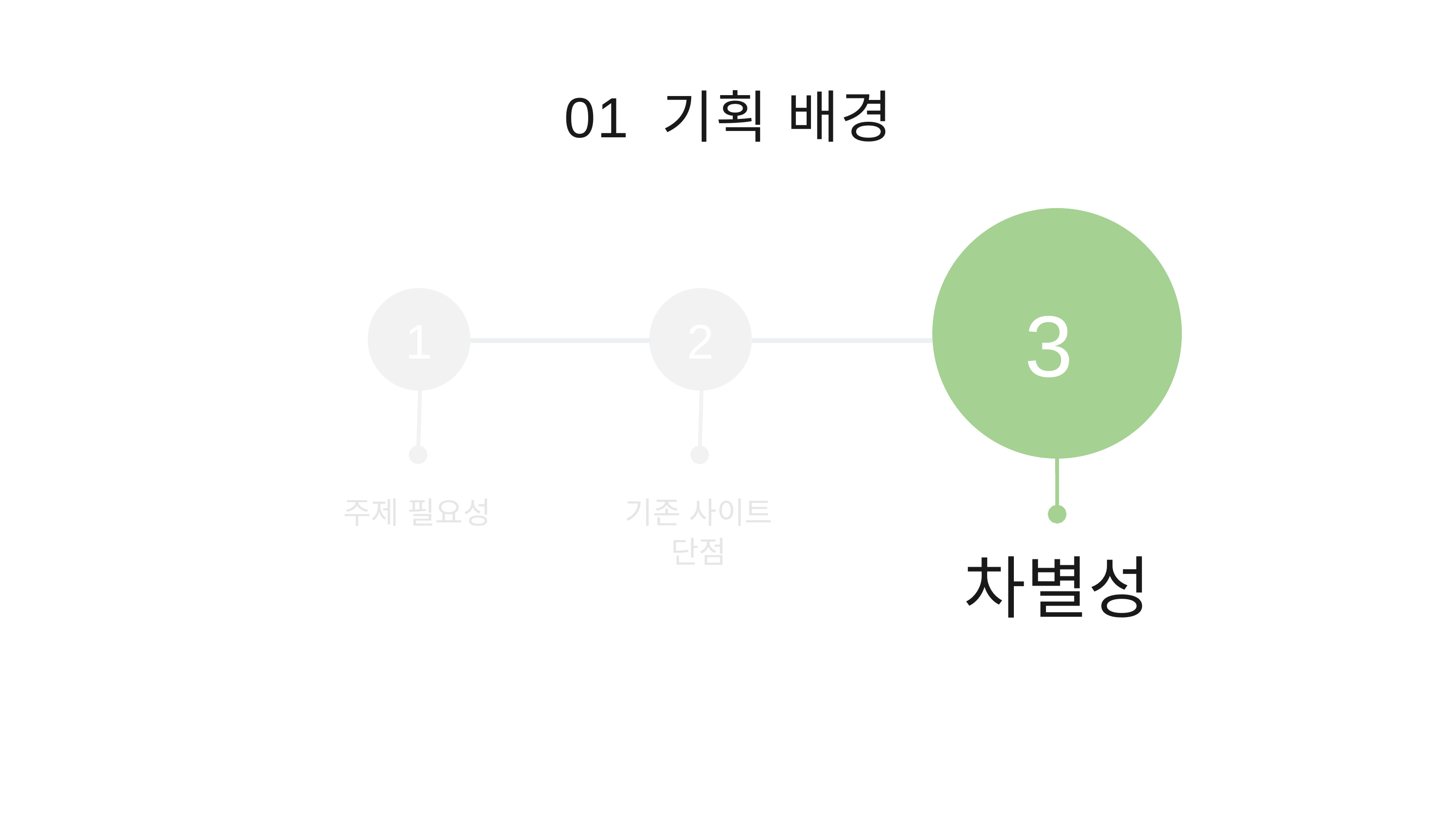

01 기획 배경

3
1
2

주제 필요성
기존 사이트
단점
차별성